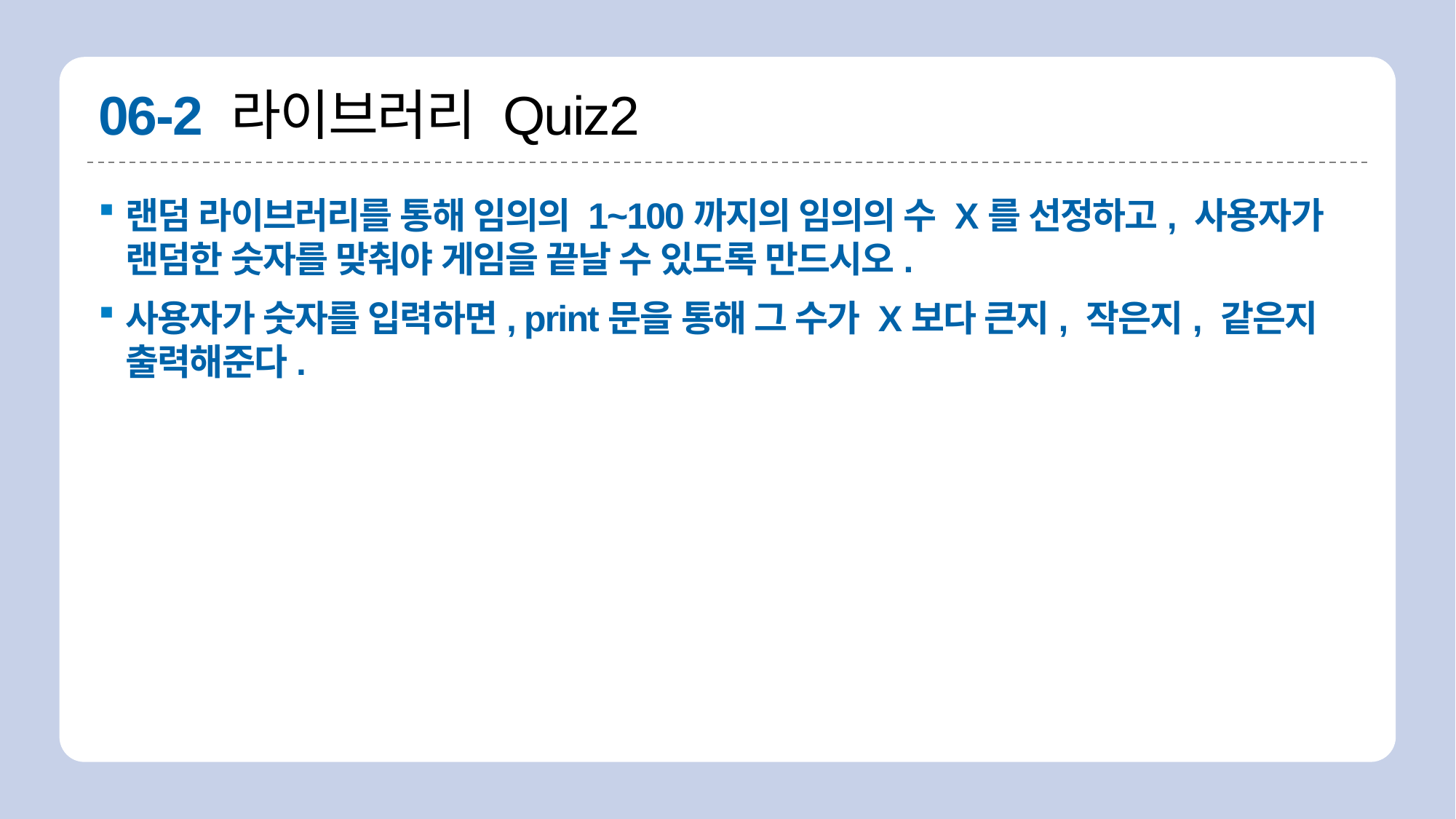

# 06-2 라이브러리 Quiz2
랜덤 라이브러리를 통해 임의의 1~100까지의 임의의 수 X를 선정하고, 사용자가 랜덤한 숫자를 맞춰야 게임을 끝날 수 있도록 만드시오.
사용자가 숫자를 입력하면, print문을 통해 그 수가 X보다 큰지, 작은지, 같은지 출력해준다.